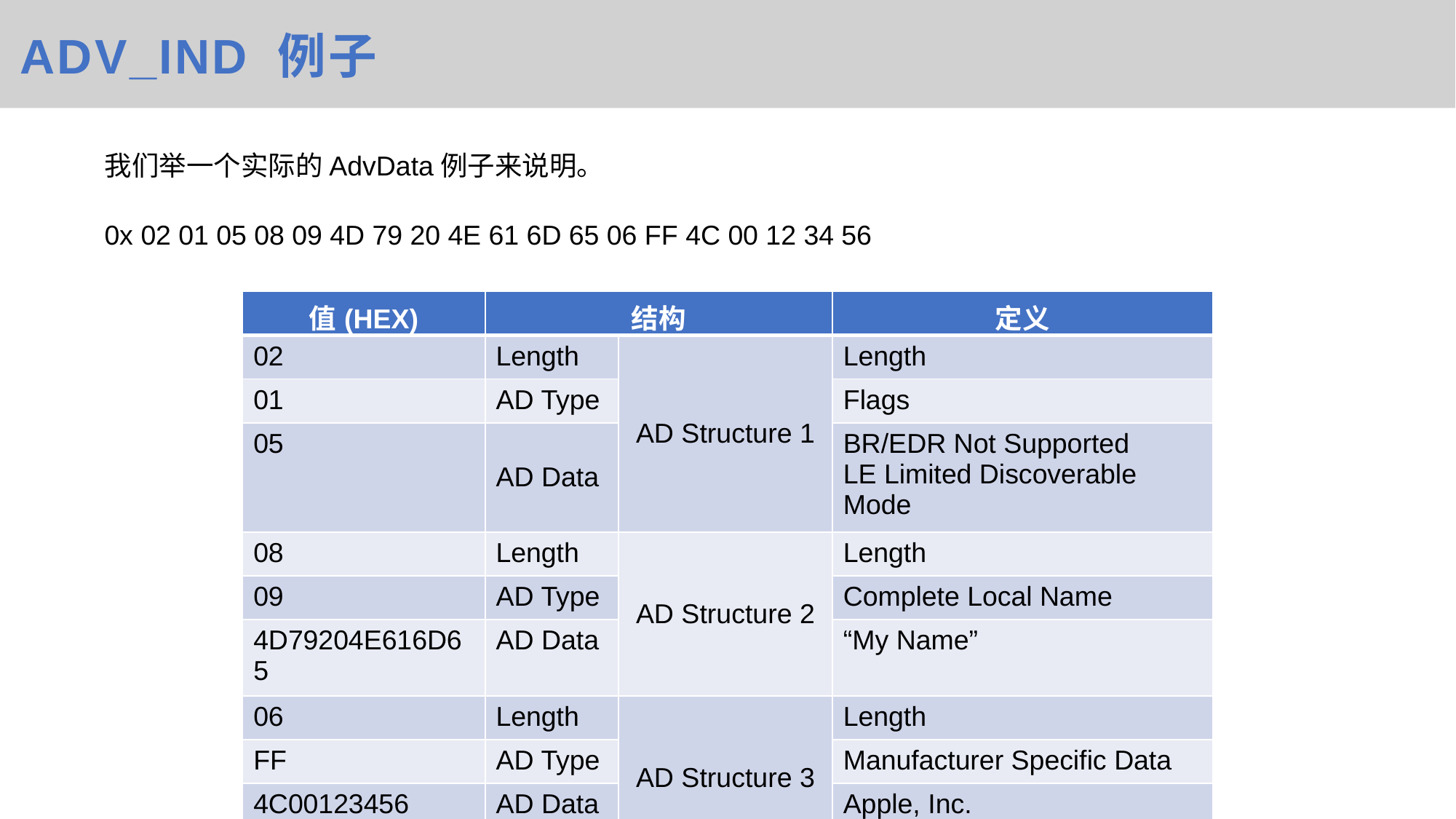

ADV_IND 例子
我们举一个实际的AdvData例子来说明。
0x 02 01 05 08 09 4D 79 20 4E 61 6D 65 06 FF 4C 00 12 34 56
| 值(HEX) | 结构 |  | 定义 |
| --- | --- | --- | --- |
| 02 | Length | AD Structure 1 | Length |
| 01 | AD Type |  | Flags |
| 05 | AD Data |  | BR/EDR Not Supported LE Limited Discoverable Mode |
| 08 | Length | AD Structure 2 | Length |
| 09 | AD Type |  | Complete Local Name |
| 4D79204E616D65 | AD Data |  | “My Name” |
| 06 | Length | AD Structure 3 | Length |
| FF | AD Type |  | Manufacturer Specific Data |
| 4C00123456 | AD Data |  | Apple, Inc. 0x123456 |